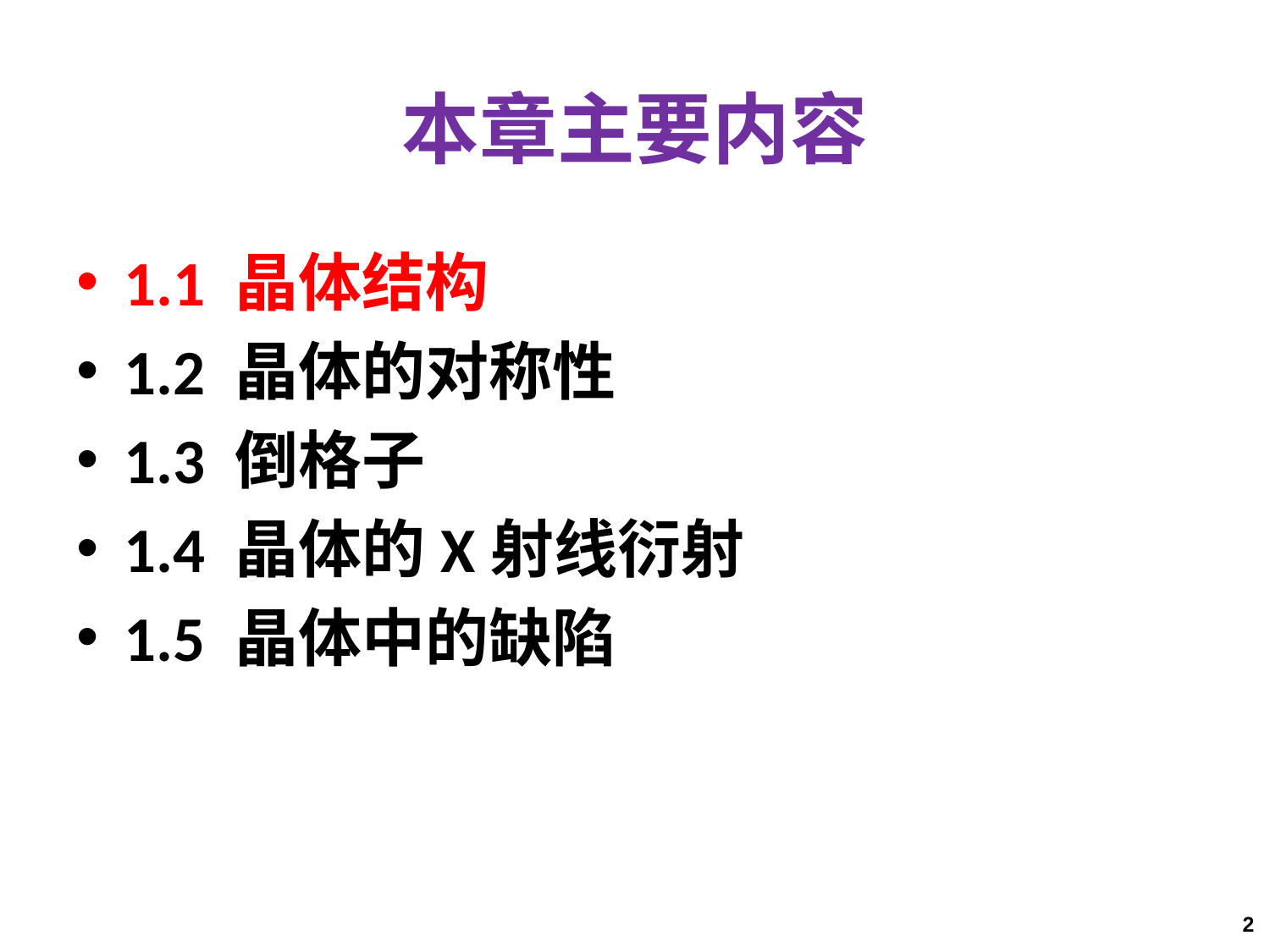

# 本章主要内容
1.1 晶体结构
1.2 晶体的对称性
1.3 倒格子
1.4 晶体的X射线衍射
1.5 晶体中的缺陷
2